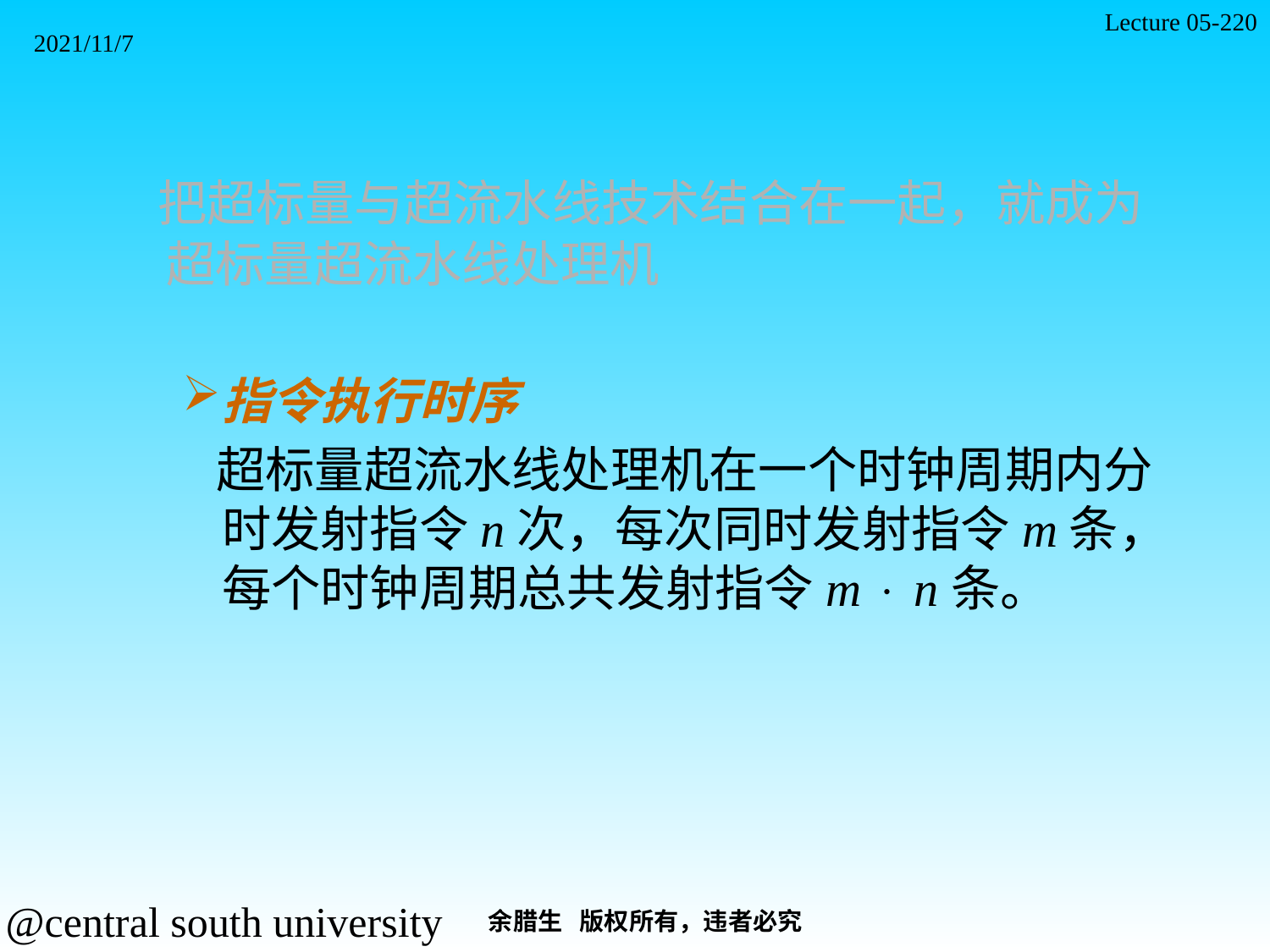

Lecture 05-220
2021/11/7
  把超标量与超流水线技术结合在一起，就成为超标量超流水线处理机
指令执行时序
  超标量超流水线处理机在一个时钟周期内分时发射指令n次，每次同时发射指令m条，每个时钟周期总共发射指令m ⋅ n条。

余腊生   版权所有，违者必究